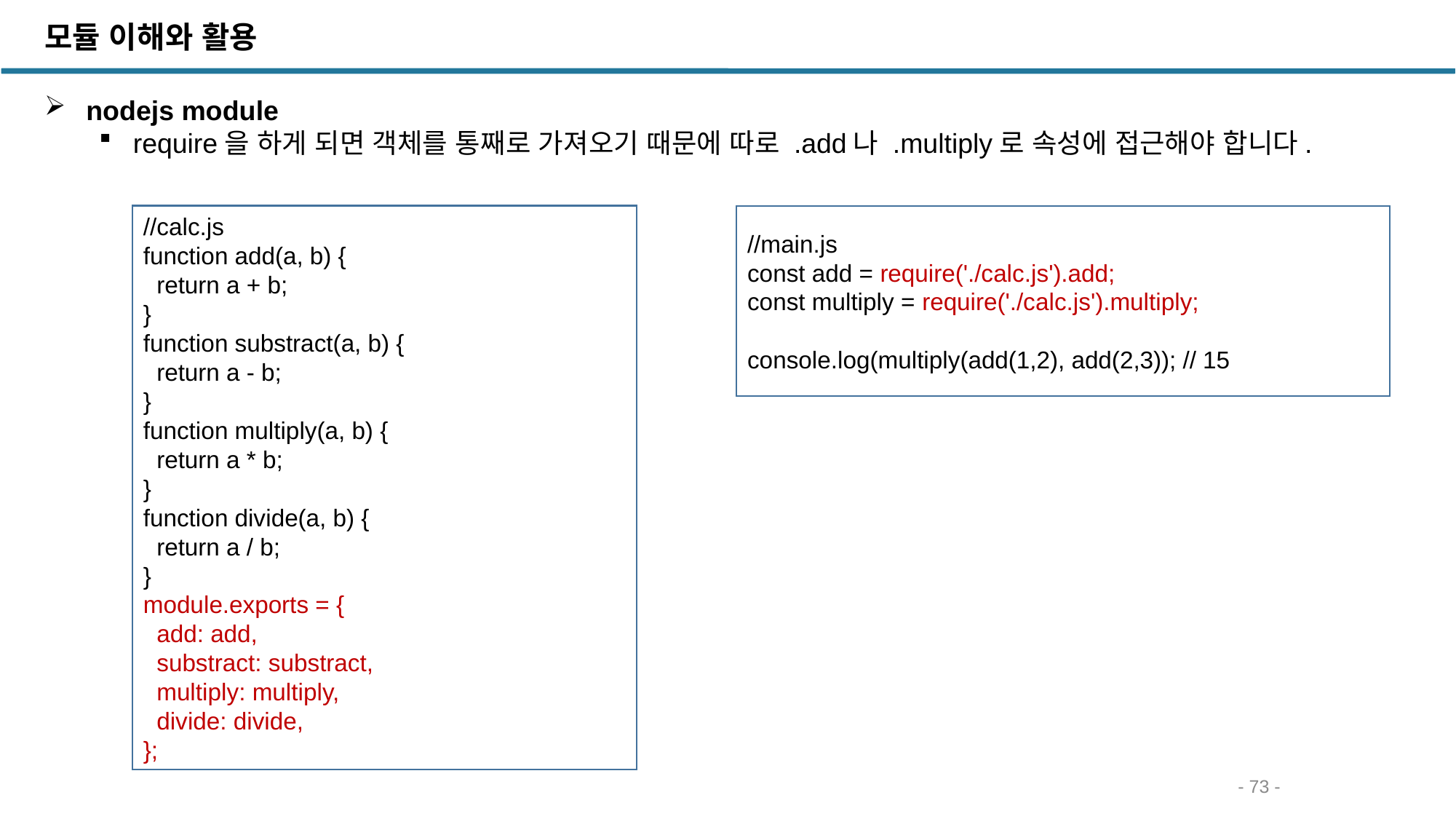

모듈 이해와 활용
 nodejs module
require을 하게 되면 객체를 통째로 가져오기 때문에 따로 .add나 .multiply로 속성에 접근해야 합니다.
//calc.js
function add(a, b) {
  return a + b;
}
function substract(a, b) {
  return a - b;
}
function multiply(a, b) {
  return a * b;
}
function divide(a, b) {
  return a / b;
}
module.exports = {
  add: add,
  substract: substract,
  multiply: multiply,
  divide: divide,
};
//main.js
const add = require('./calc.js').add;
const multiply = require('./calc.js').multiply;

console.log(multiply(add(1,2), add(2,3)); // 15
- 73 -